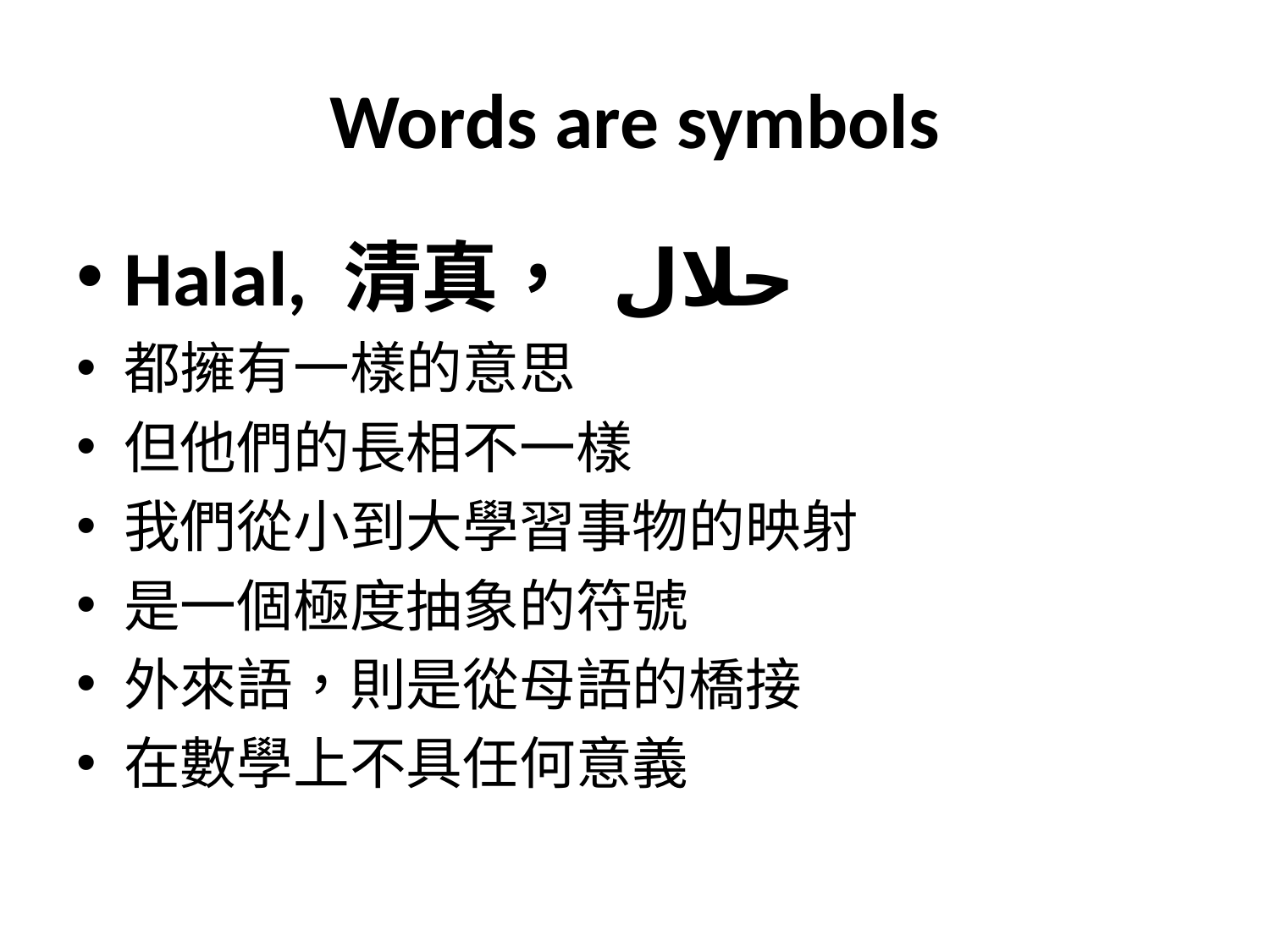

# Words are symbols
Halal, 清真， حلال
都擁有一樣的意思
但他們的長相不一樣
我們從小到大學習事物的映射
是一個極度抽象的符號
外來語，則是從母語的橋接
在數學上不具任何意義